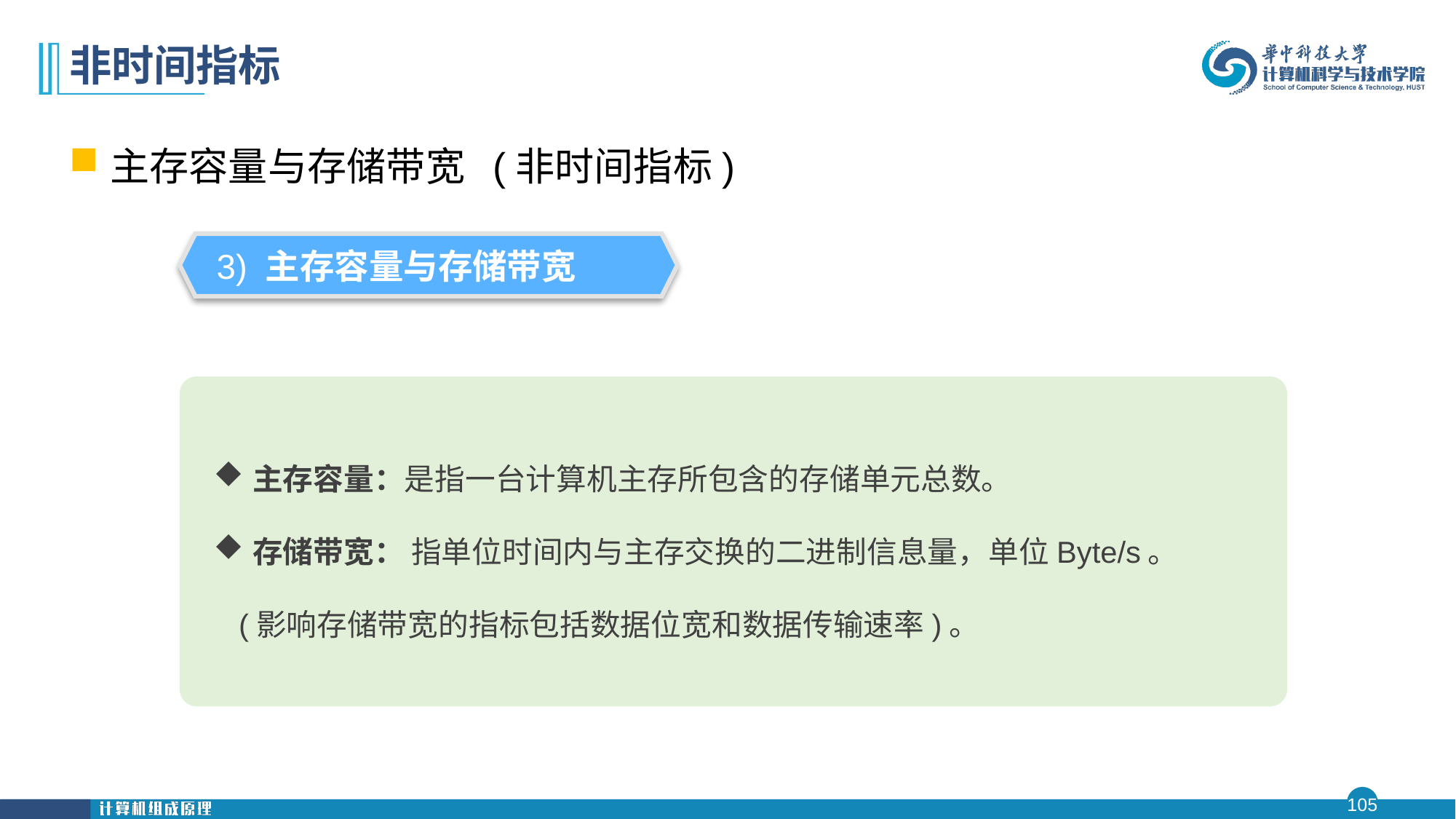

# 非时间指标
主存容量与存储带宽  (非时间指标)

3) 主存容量与存储带宽

主存容量：是指一台计算机主存所包含的存储单元总数。
存储带宽： 指单位时间内与主存交换的二进制信息量，单位Byte/s。
   (影响存储带宽的指标包括数据位宽和数据传输速率)。